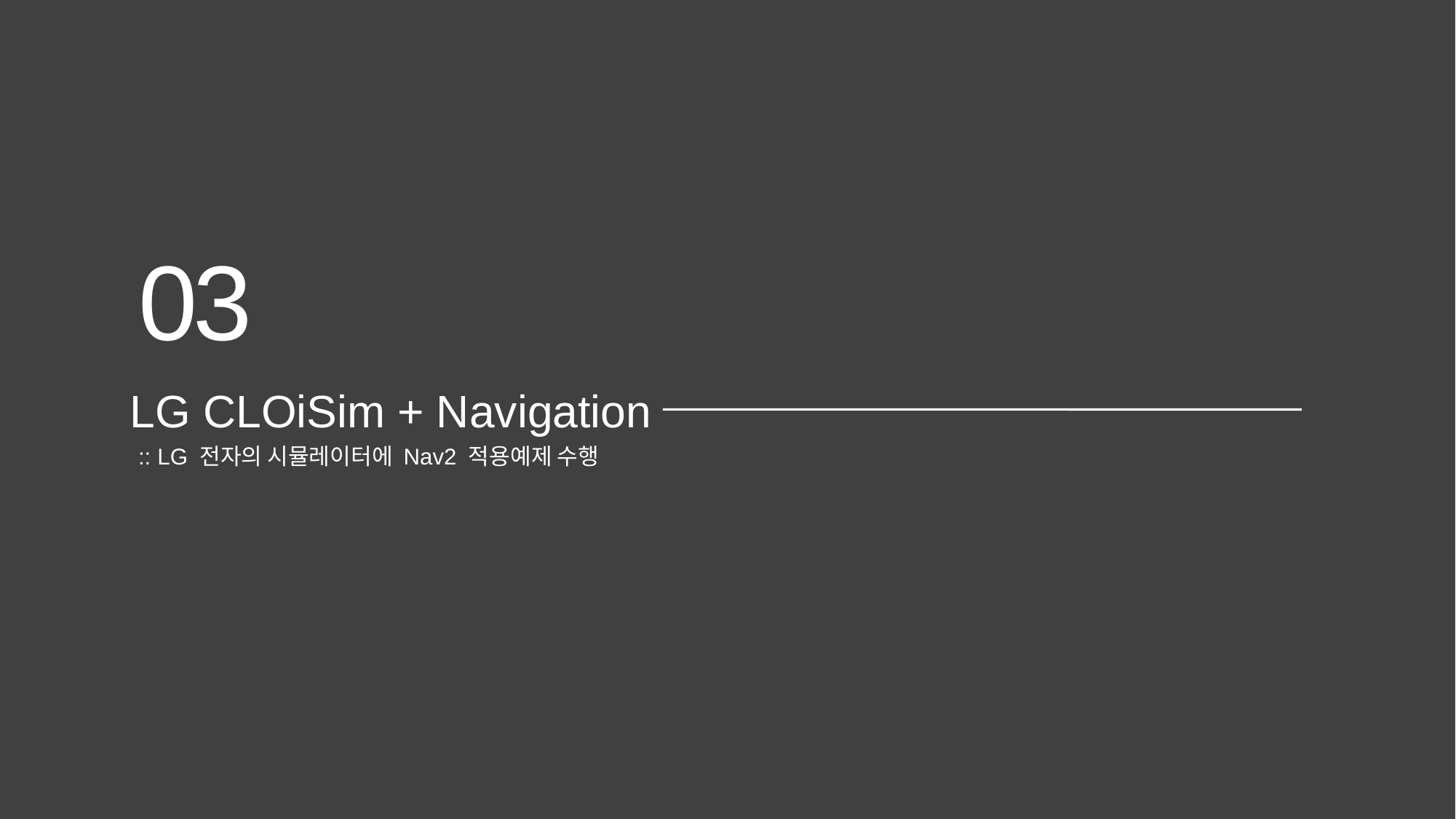

03
LG CLOiSim + Navigation
:: LG 전자의 시뮬레이터에 Nav2 적용예제 수행